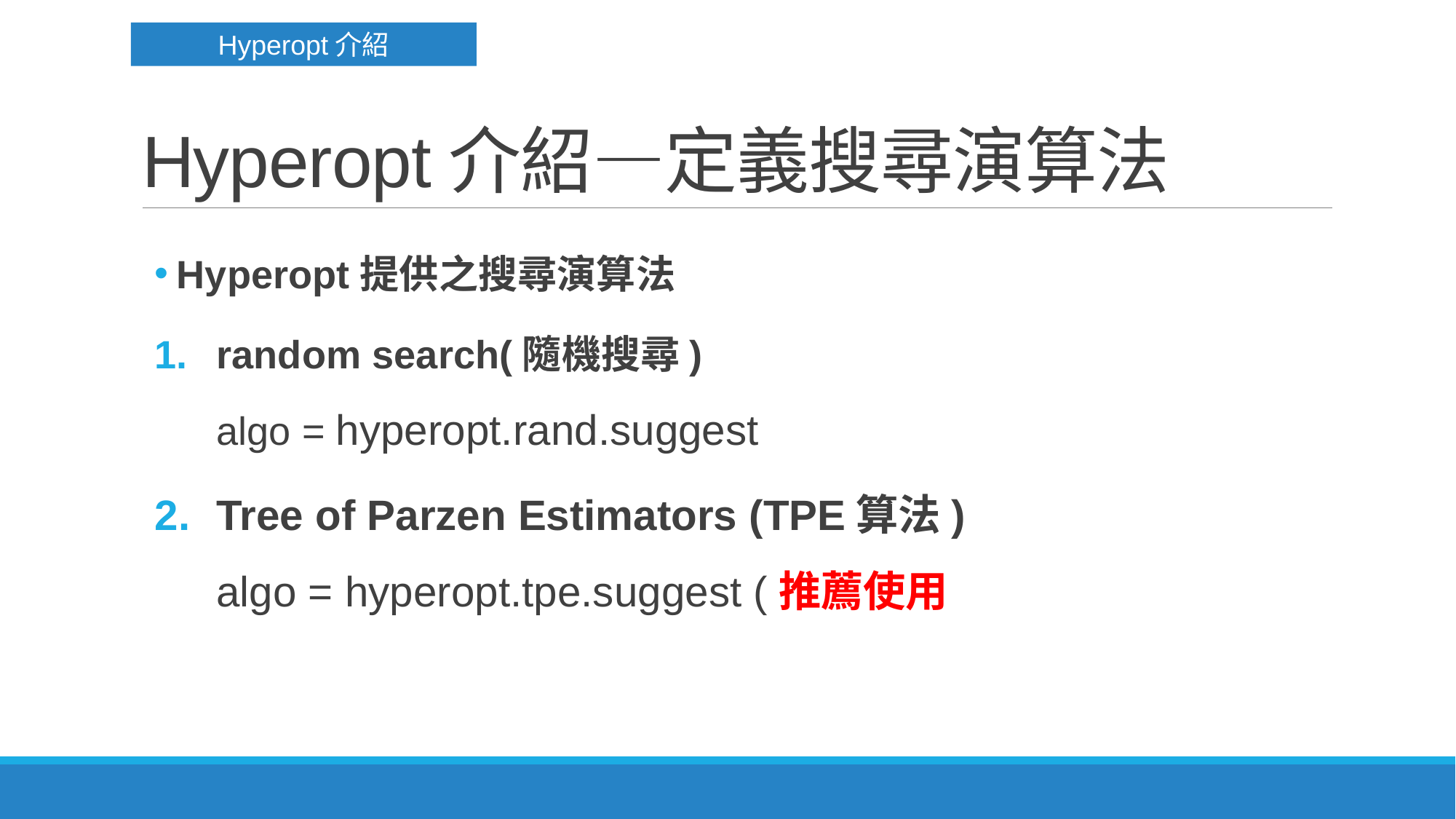

Hyperopt介紹
# Hyperopt介紹—定義搜尋演算法
Hyperopt提供之搜尋演算法
random search(隨機搜尋)
algo = hyperopt.rand.suggest
Tree of Parzen Estimators (TPE算法)
algo = hyperopt.tpe.suggest (推薦使用